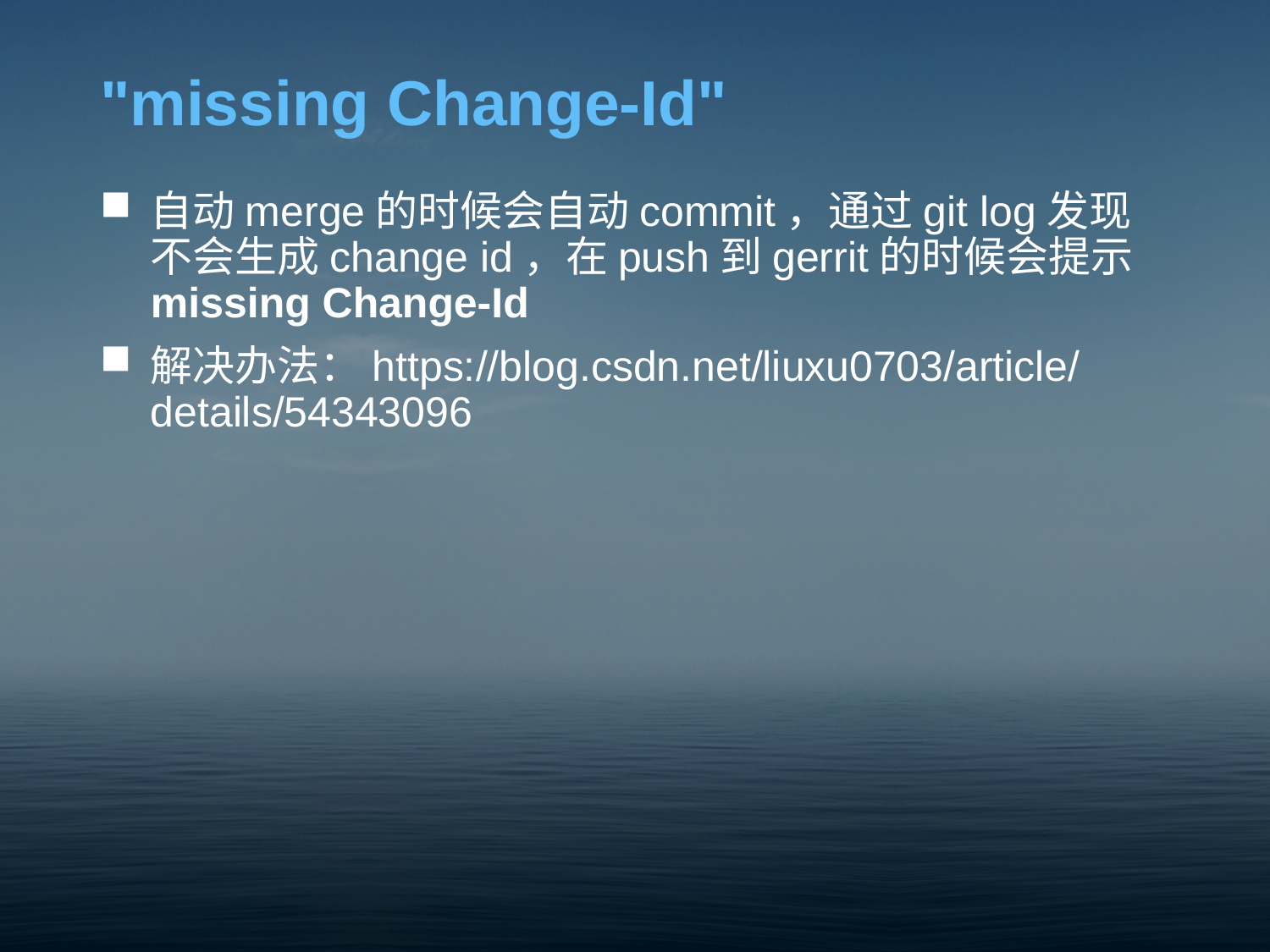

# "missing Change-Id"
自动merge的时候会自动commit，通过git log发现不会生成change id，在push到gerrit的时候会提示missing Change-Id
解决办法：https://blog.csdn.net/liuxu0703/article/details/54343096